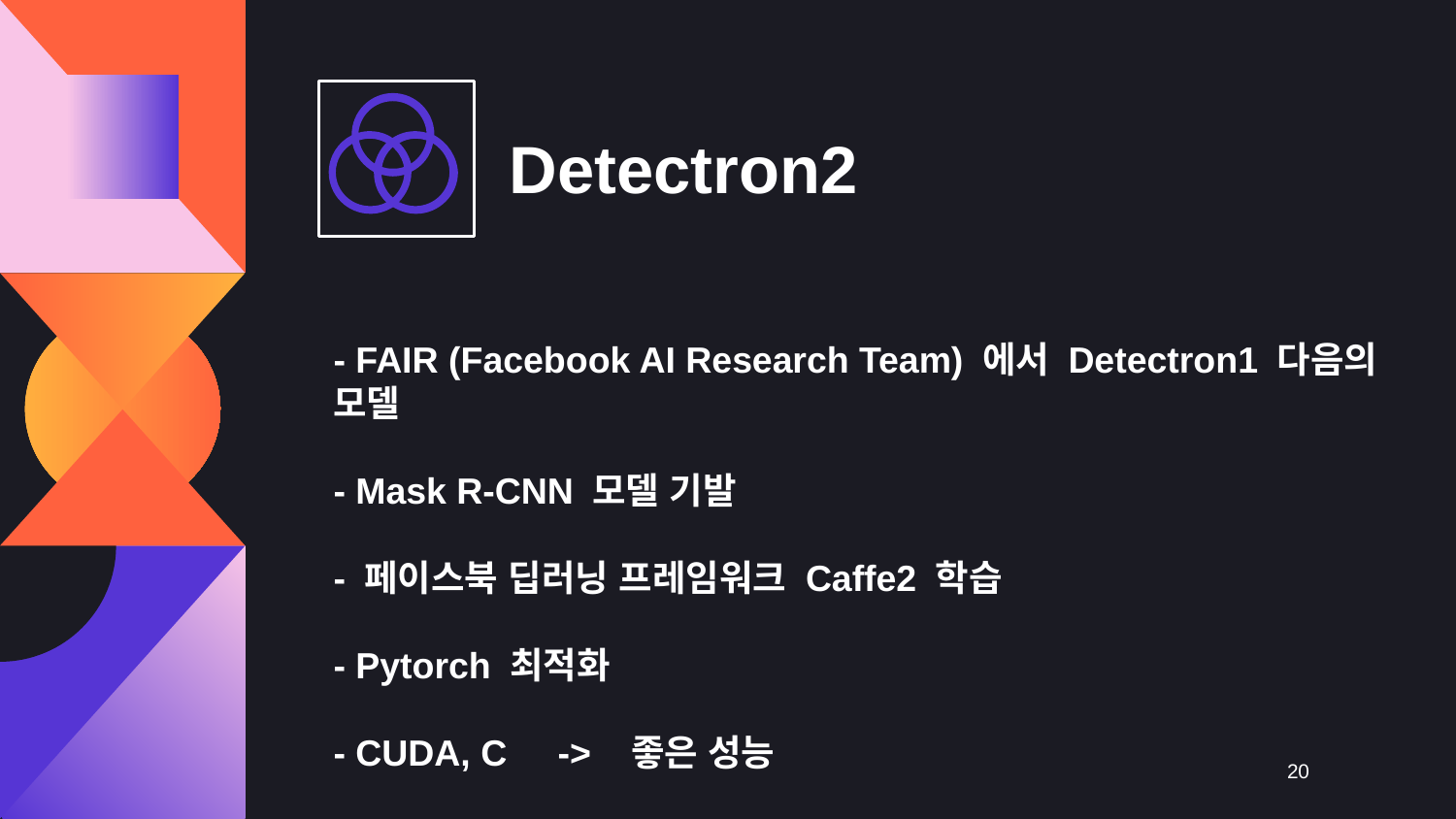

# Detectron2
- FAIR (Facebook AI Research Team) 에서 Detectron1 다음의 모델

- Mask R-CNN 모델 기발

- 페이스북 딥러닝 프레임워크 Caffe2 학습

- Pytorch 최적화

- CUDA, C     ->   좋은 성능